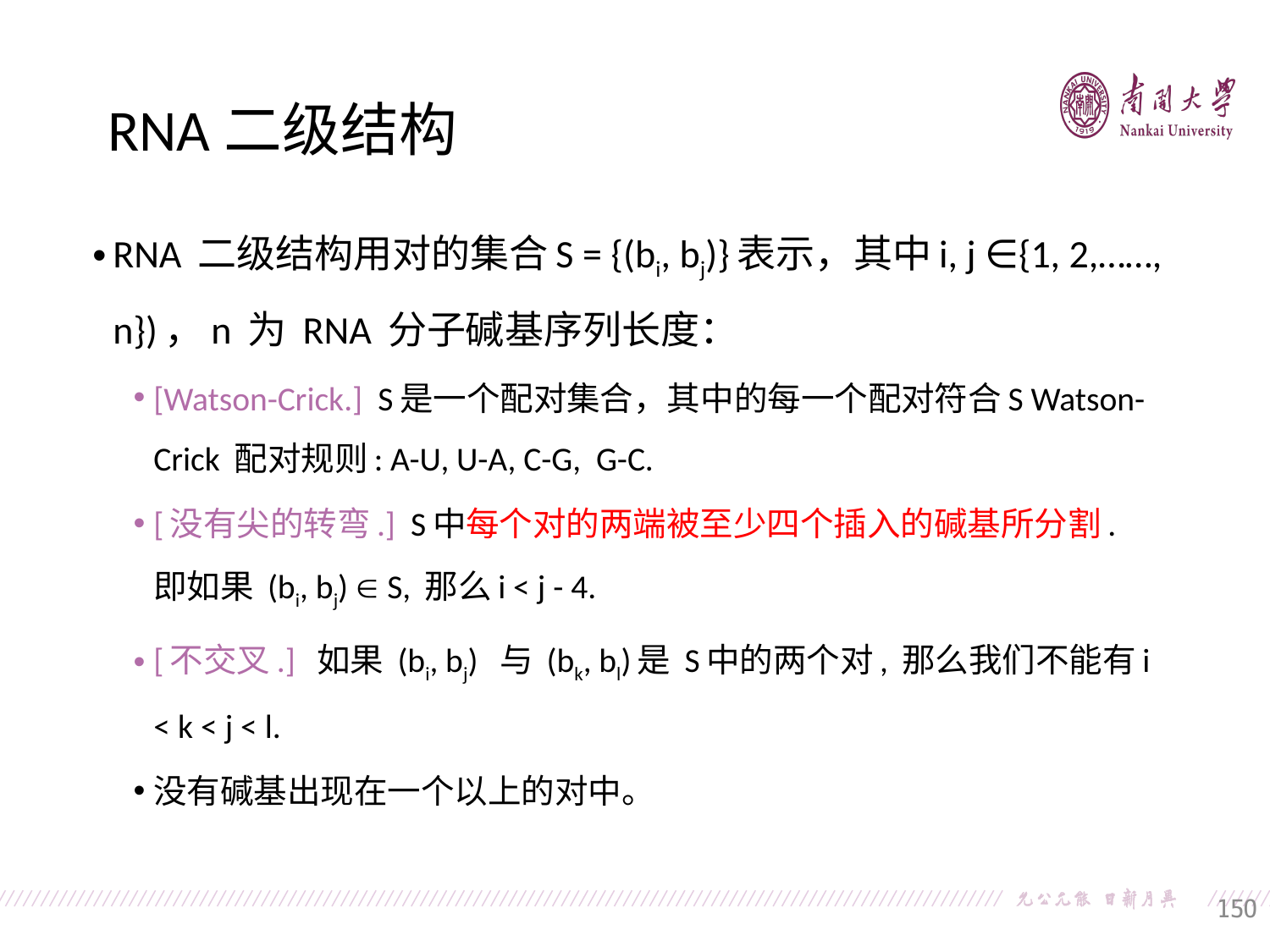

RNA二级结构
RNA 二级结构用对的集合S = {(bi, bj)}表示，其中i, j ∈{1, 2,……, n})，n 为 RNA 分子碱基序列长度：
[Watson-Crick.]  S是一个配对集合，其中的每一个配对符合S Watson-Crick 配对规则: A-U, U-A, C-G,  G-C.
[没有尖的转弯.]  S中每个对的两端被至少四个插入的碱基所分割.  即如果 (bi, bj) ∈ S, 那么i < j - 4.
[不交叉.]  如果 (bi, bj)  与 (bk, bl)是 S中的两个对, 那么我们不能有i < k < j < l.
没有碱基出现在一个以上的对中。
150